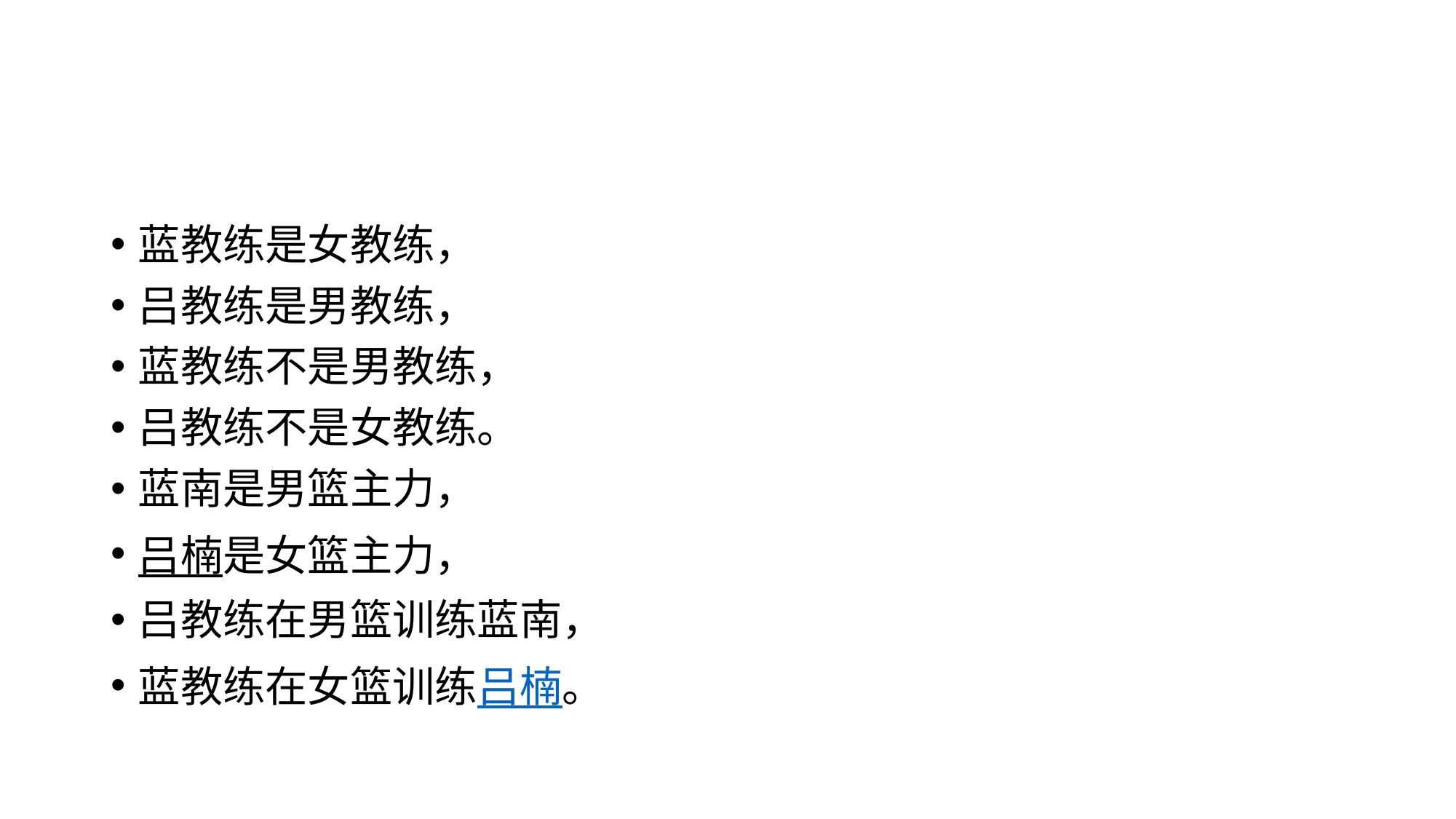

#
蓝教练是女教练，
吕教练是男教练，
蓝教练不是男教练，
吕教练不是女教练。
蓝南是男篮主力，
吕楠是女篮主力，
吕教练在男篮训练蓝南，
蓝教练在女篮训练吕楠。